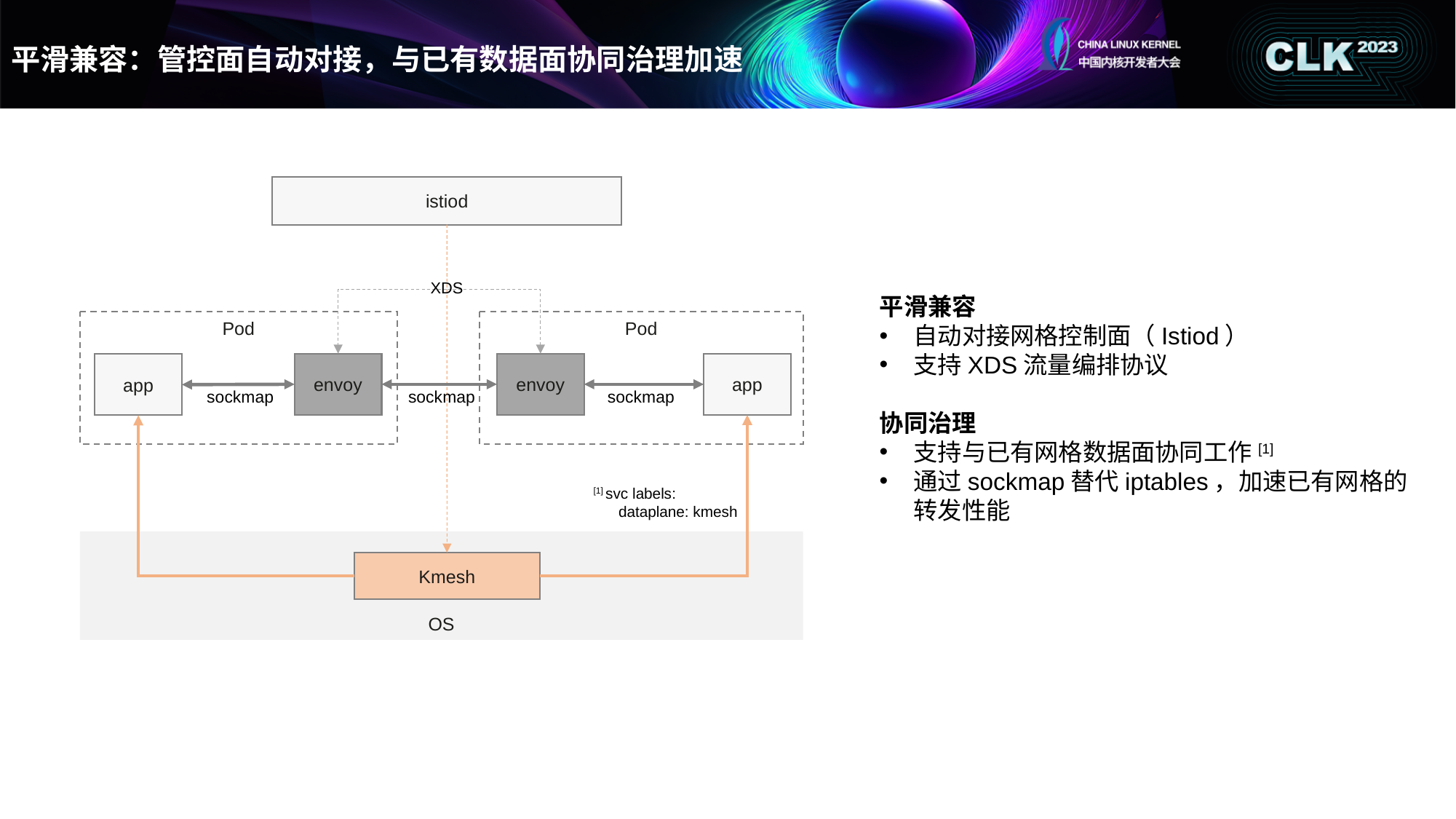

# 平滑兼容：管控面自动对接，与已有数据面协同治理加速
istiod
Pod
Pod
app
envoy
envoy
app
sockmap
sockmap
sockmap
OS
Kmesh
XDS
平滑兼容
自动对接网格控制面（Istiod）
支持XDS流量编排协议

协同治理
支持与已有网格数据面协同工作[1]
通过sockmap替代iptables，加速已有网格的转发性能
[1] svc labels:
      dataplane: kmesh